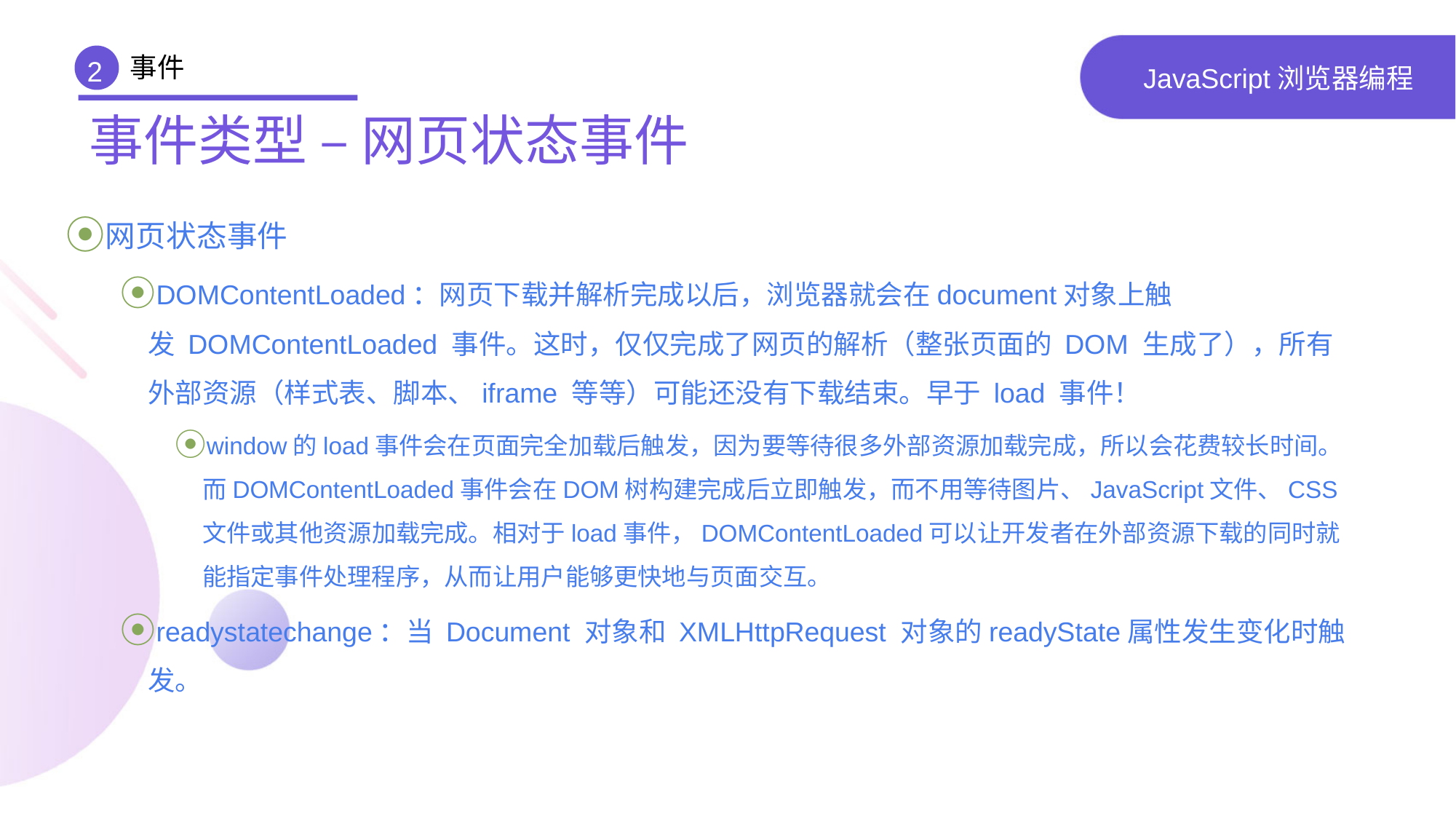

事件
2
# JavaScript浏览器编程
事件类型 – 网页状态事件
网页状态事件
DOMContentLoaded：网页下载并解析完成以后，浏览器就会在document对象上触发 DOMContentLoaded 事件。这时，仅仅完成了网页的解析（整张页面的 DOM 生成了），所有外部资源（样式表、脚本、iframe 等等）可能还没有下载结束。早于 load 事件！
window的load事件会在页面完全加载后触发，因为要等待很多外部资源加载完成，所以会花费较长时间。而DOMContentLoaded事件会在DOM树构建完成后立即触发，而不用等待图片、JavaScript文件、CSS文件或其他资源加载完成。相对于load事件，DOMContentLoaded可以让开发者在外部资源下载的同时就能指定事件处理程序，从而让用户能够更快地与页面交互。
readystatechange：当 Document 对象和 XMLHttpRequest 对象的readyState属性发生变化时触发。